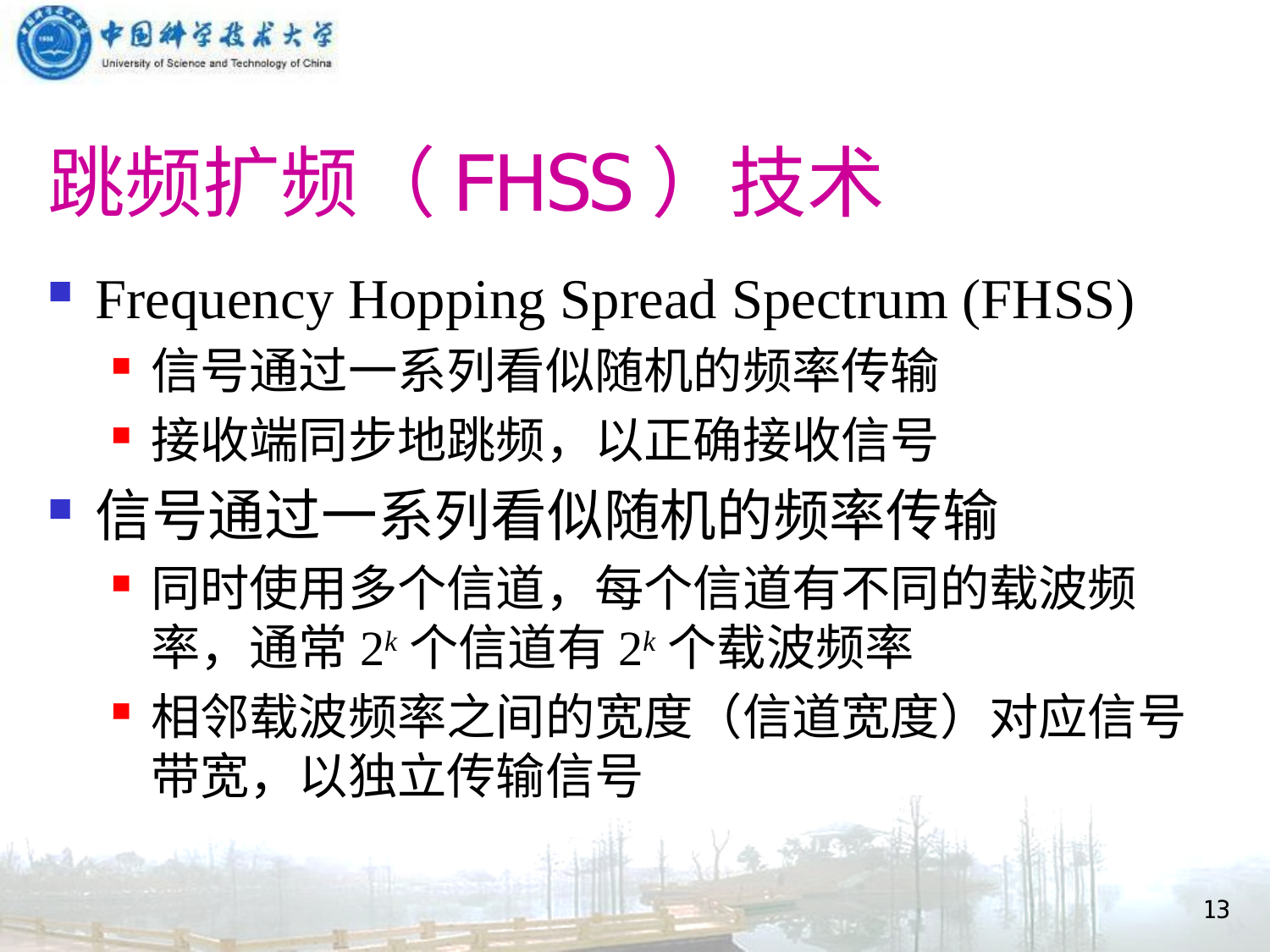

# 跳频扩频（FHSS）技术
Frequency Hopping Spread Spectrum (FHSS)
信号通过一系列看似随机的频率传输
接收端同步地跳频，以正确接收信号
信号通过一系列看似随机的频率传输
同时使用多个信道，每个信道有不同的载波频率，通常2k个信道有2k个载波频率
相邻载波频率之间的宽度（信道宽度）对应信号带宽，以独立传输信号

13